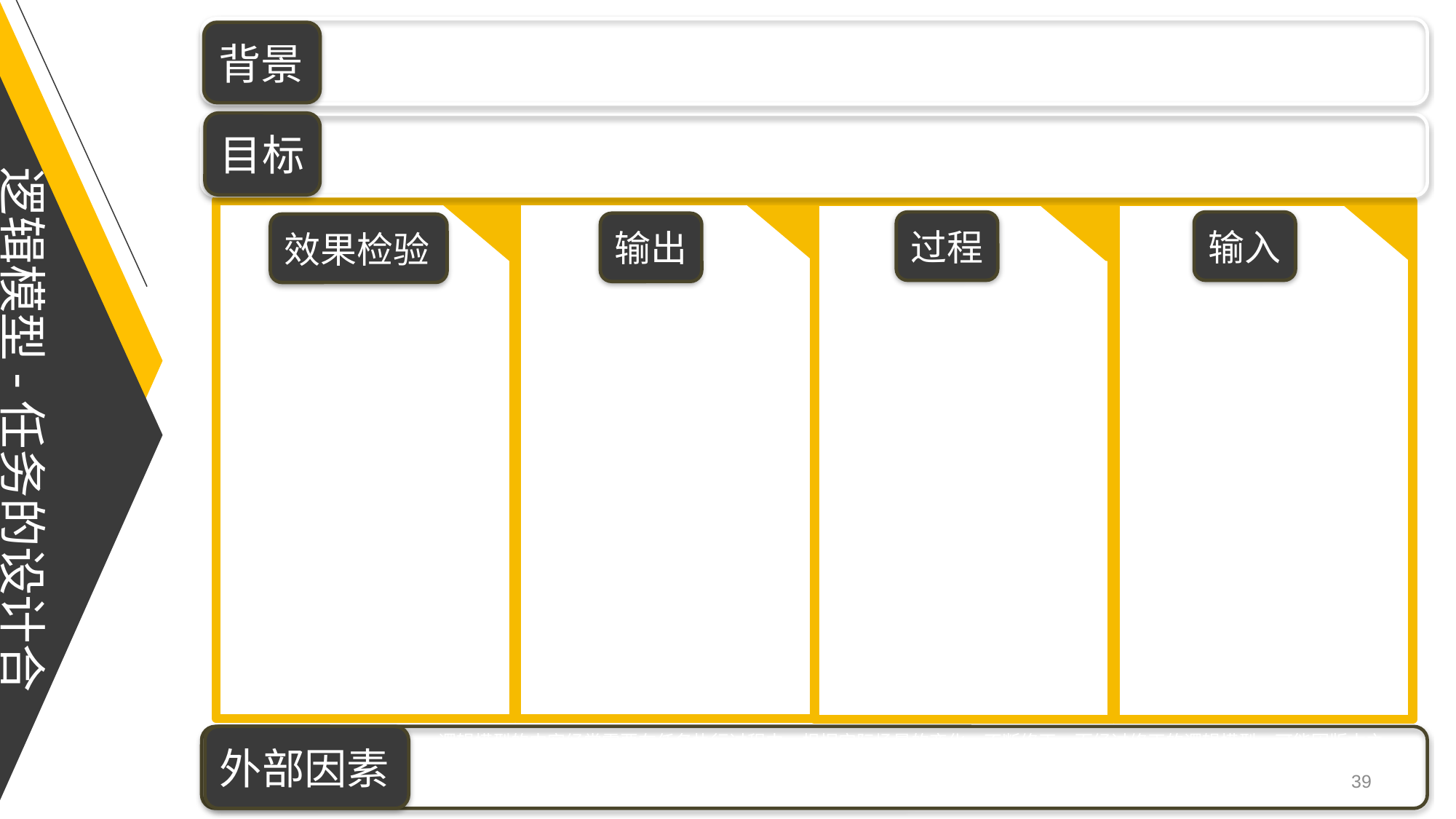

背景
目标

外部因素
任务形成的多层次时、空场景、相关局势的特征
祈使句：根据时空场景发布的任务叙述
逻辑模型-任务的设计合约
过程
输入
输出
效果检验
条件叙述句
提示任务参与在执行任务的不同阶段，从不同视角，关键时间节点、控制质量的策略与度量标准、必须准备的资源，以及风险考量的面向等
效果的描述可包含定性的成效描述文字、提供任务是否有效的论证依据
效果栏位的内容，应针对任务完成节点的不同输出结果，以可度量的现象，提出任务程成效的检验标准
任务执行过程中与完成后所产出的信息与实物。
展示任务成效的第三方见证仪式、出版物、网络媒体。
个人、团队、社群在任务过程中产生的过程数据。
可以被客观标准度量的人才、团队、产品的检验、论证结果。
描述任务执行过程的日志、方案结构、执行细节的证据性记录
任务中的具体行动项目
任务执行过程中的动态排序（可即时发布的日程表、行动排序表）
过程数据的分类、统计、归纳、等深度学习的计算与现象归纳行动
展示过程数据与学习成果的阶段性活动
甲乙双方的交流活动
服务对象的需求探索活动
个人与群体的线上、线下的意识交流行动

“启动”任务的逻辑模型
协调任务执行的章程
参与人员
人员职责与权力
修订职权的流程
学习场景的基础建设、网络带宽、器材、场地布局
网络化的信息与社会资源
根据行动项目所需的现有资源
根据任务需求的软件、数据、计算资源
逻辑模型的内容经常需要在任务执行过程中，根据实际场景的变化，不断修正。而经过修正的逻辑模型，可能因版本之间的差异，造成任务目标、预期效果、输入输出内容的混淆。所以，逻辑模型的同步更新与发布过程，是影响逻辑模型功能的重要外部因素。
39